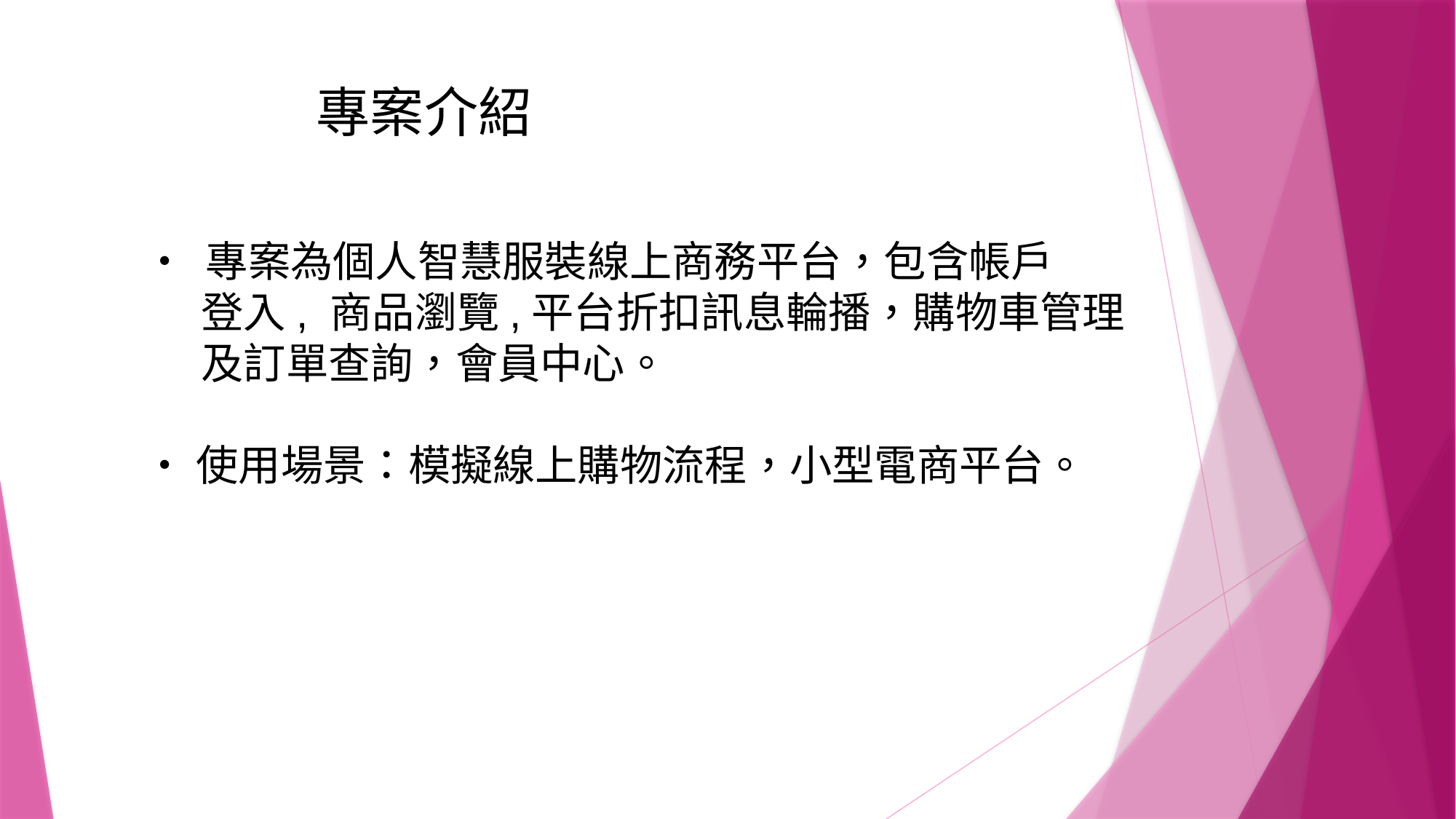

# 專案介紹
• 專案為個人智慧服裝線上商務平台，包含帳戶
     登入, 商品瀏覽,平台折扣訊息輪播，購物車管理
     及訂單查詢，會員中心。

•使用場景：模擬線上購物流程，小型電商平台。